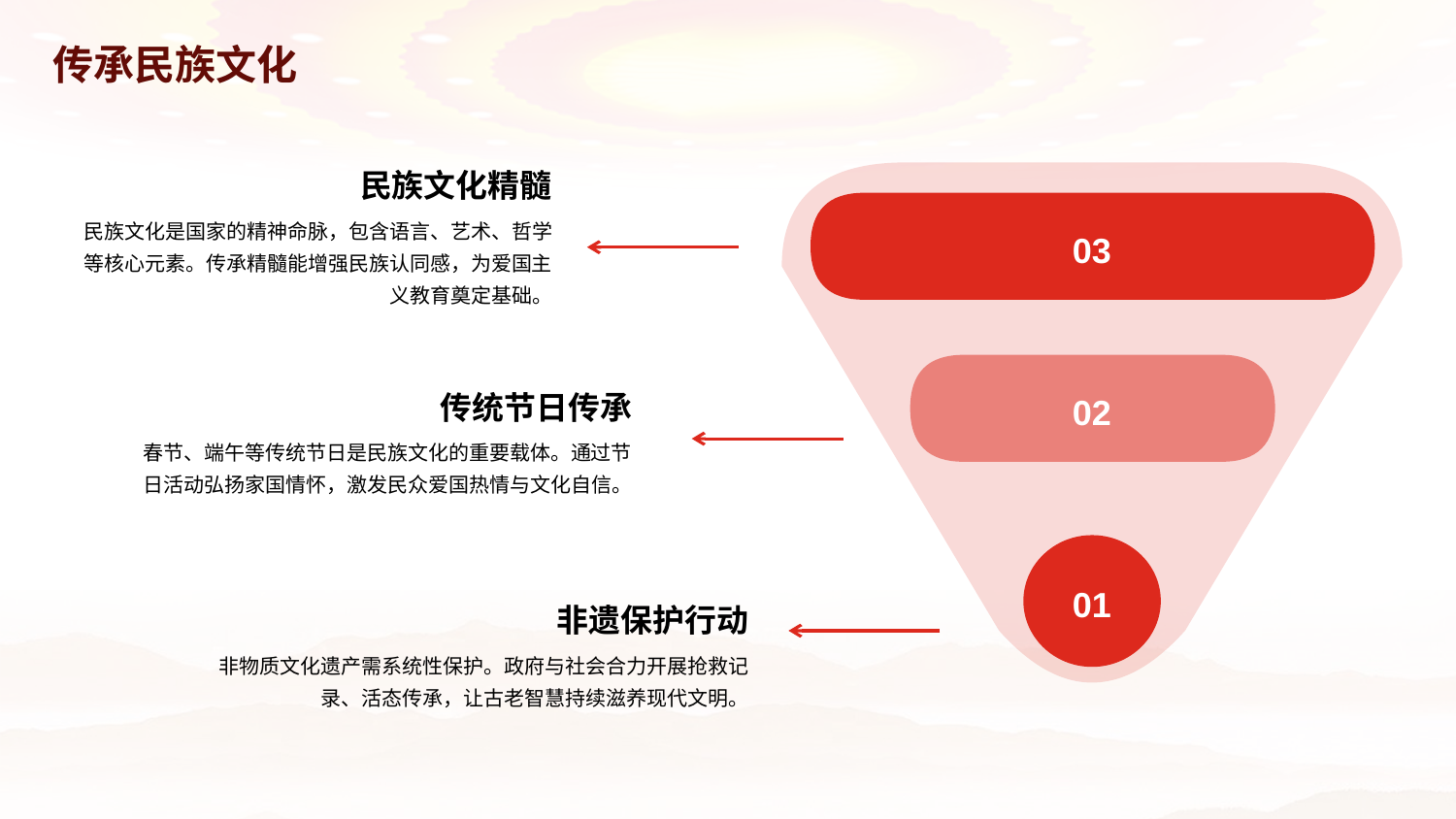

传承民族文化
民族文化精髓

民族文化是国家的精神命脉，包含语言、艺术、哲学等核心元素。传承精髓能增强民族认同感，为爱国主义教育奠定基础。
03

02
传统节日传承
春节、端午等传统节日是民族文化的重要载体。通过节日活动弘扬家国情怀，激发民众爱国热情与文化自信。

01
非遗保护行动

非物质文化遗产需系统性保护。政府与社会合力开展抢救记录、活态传承，让古老智慧持续滋养现代文明。